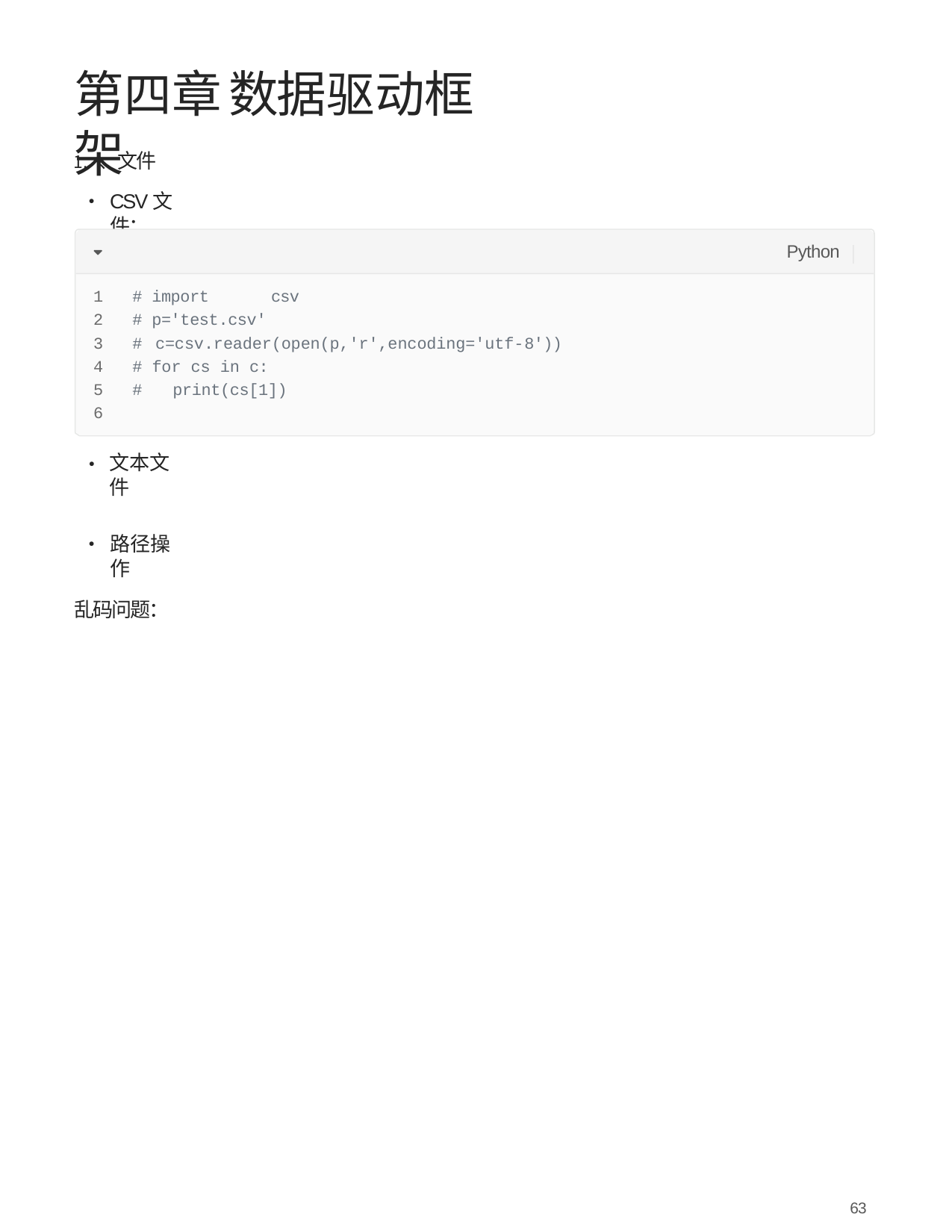

# 第四章 数据驱动框架
、⽂件
CSV⽂件：

Python

# import	csv
# p='test.csv'
# c=csv.reader(open(p,'r',encoding='utf-8'))
# for cs in c:
#	print(cs[1])
6
⽂本⽂件
●
路径操作
乱码问题：
63